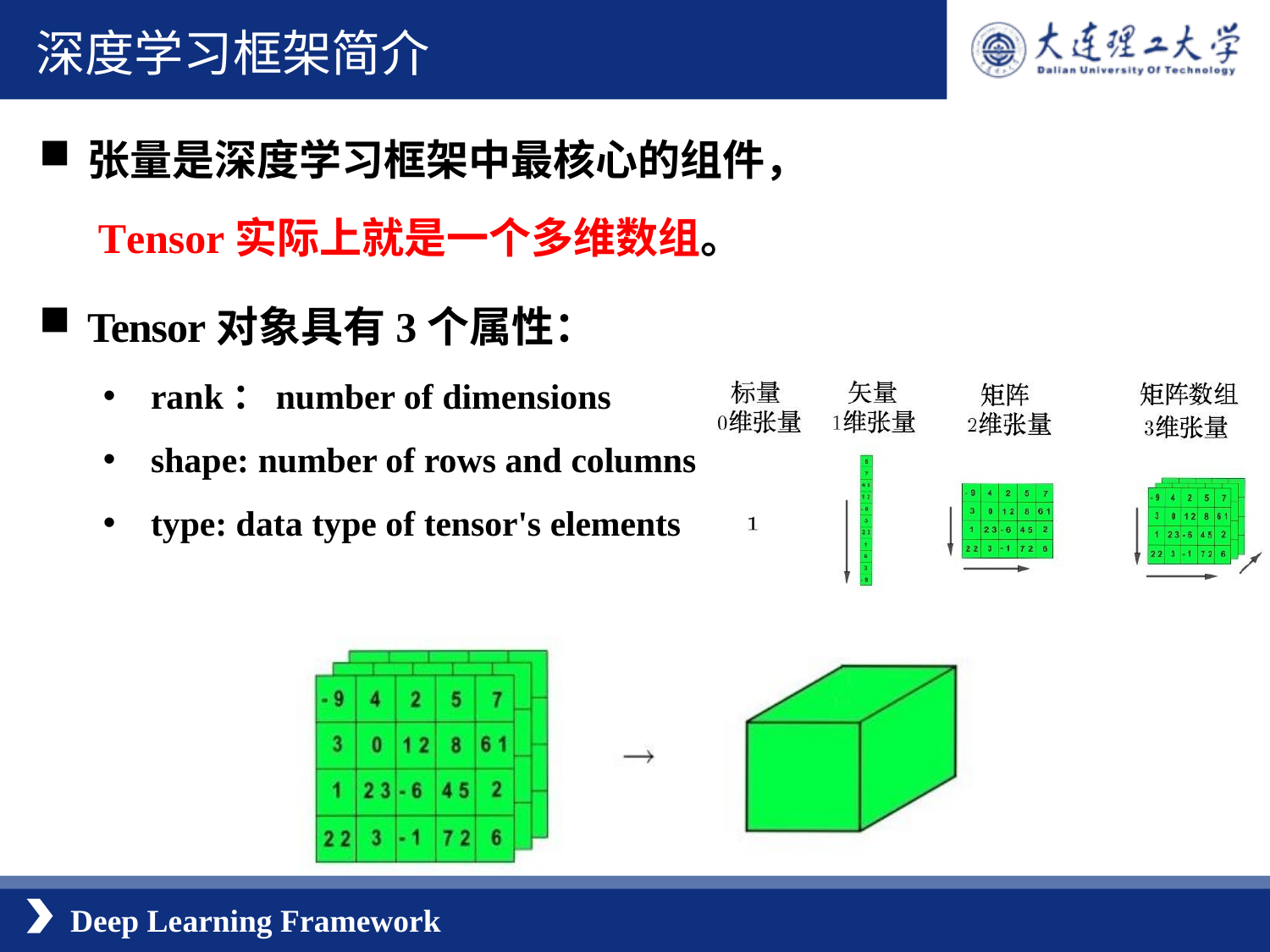

深度学习框架简介
张量是深度学习框架中最核心的组件，
         Tensor实际上就是一个多维数组。
Tensor对象具有3个属性：
rank：number of dimensions
shape: number of rows and columns
type: data type of tensor's elements

Deep Learning Framework